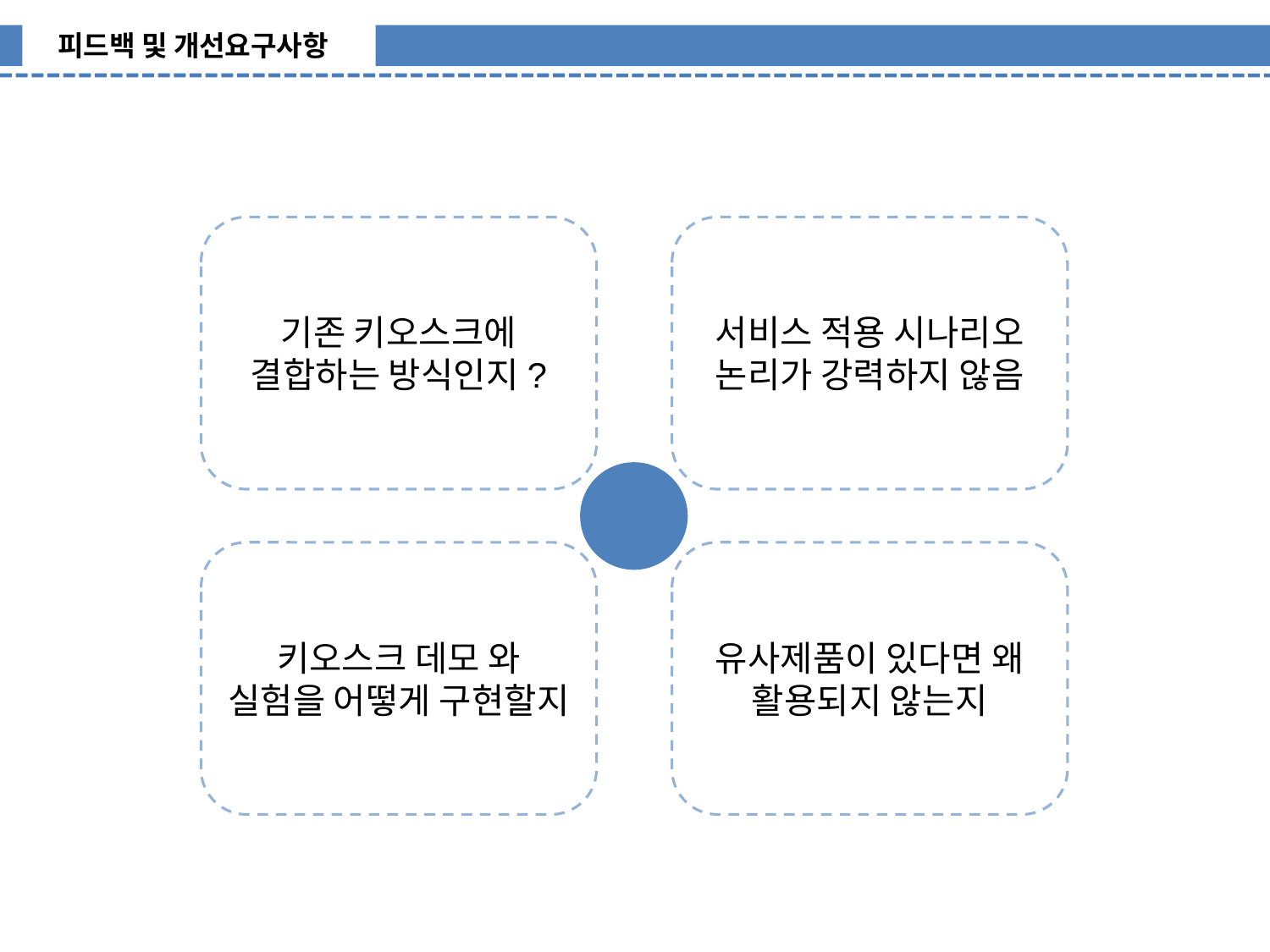

피드백 및 개선요구사항

기존 키오스크에 결합하는 방식인지?
서비스 적용 시나리오 논리가 강력하지 않음

키오스크 데모 와 실험을 어떻게 구현할지
유사제품이 있다면 왜 활용되지 않는지